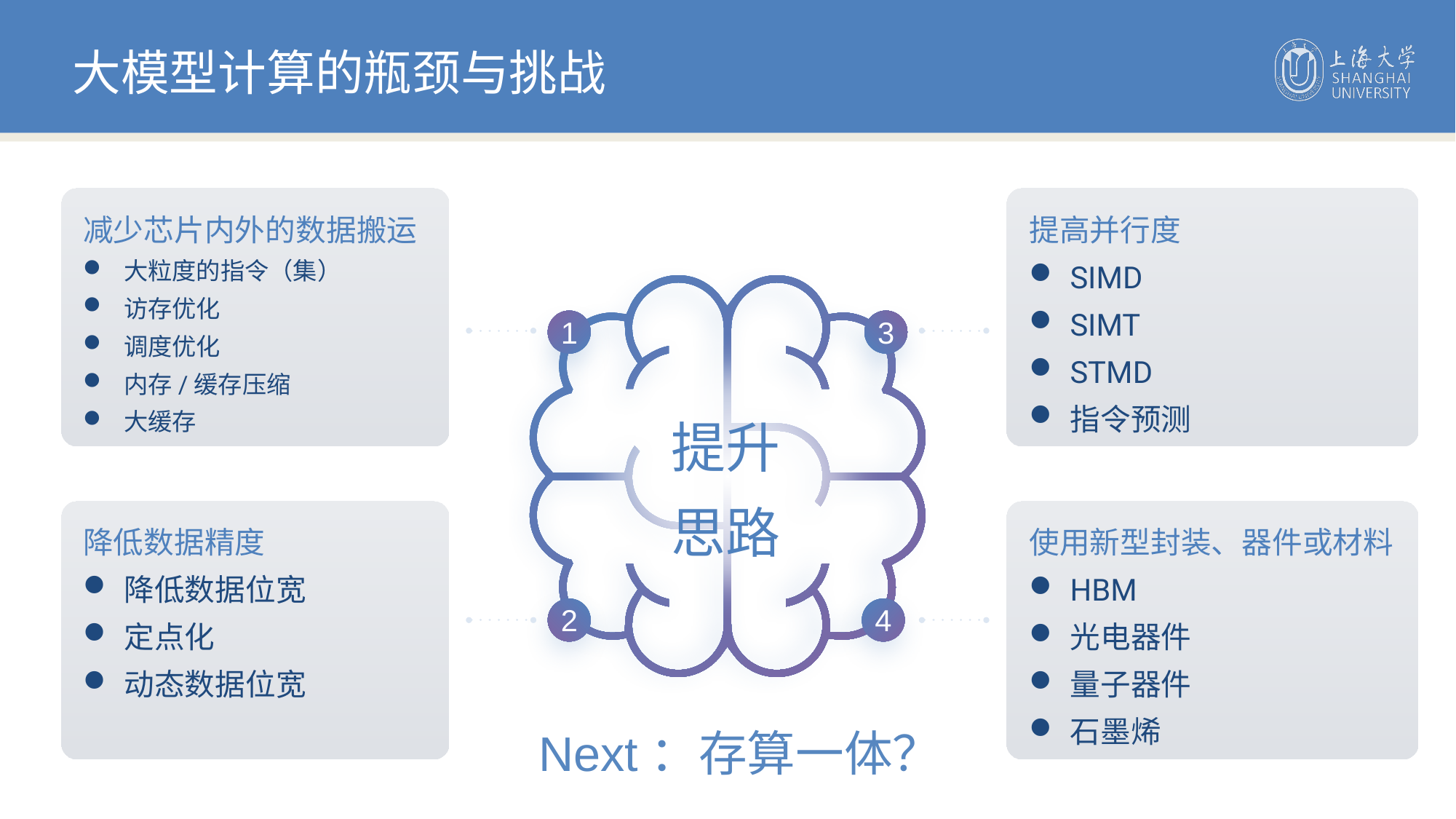

大模型计算的瓶颈与挑战

减少芯片内外的数据搬运
大粒度的指令（集）
访存优化
调度优化
内存/缓存压缩
大缓存

提高并行度
SIMD
SIMT
STMD
指令预测

1

3

提升思路

降低数据精度
降低数据位宽
定点化
动态数据位宽

使用新型封装、器件或材料
HBM
光电器件
量子器件
石墨烯
2

4

Next：存算一体？